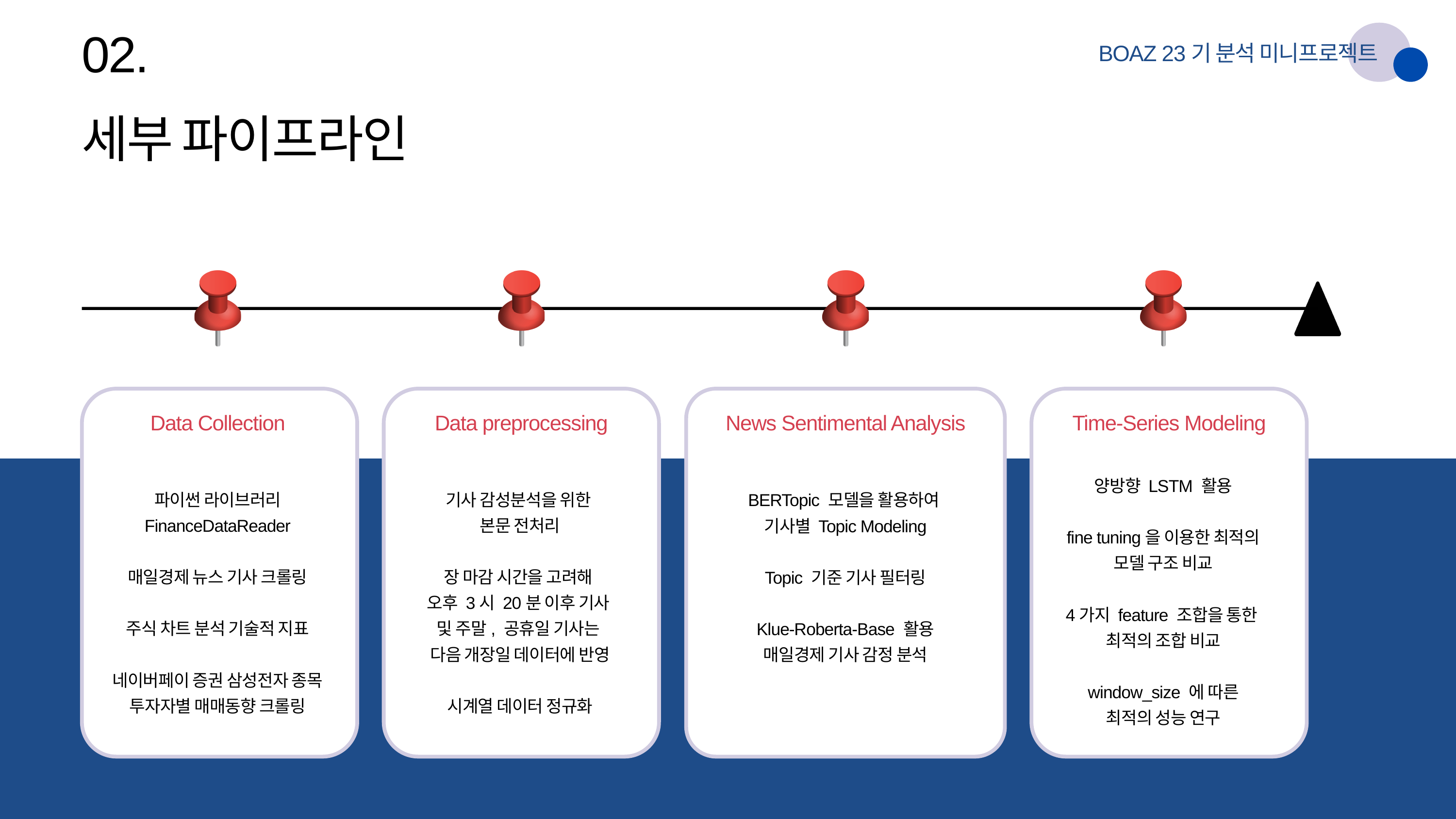

02.

BOAZ 23기 분석 미니프로젝트

세부 파이프라인

Data Collection
Data preprocessing
News Sentimental Analysis
Time-Series Modeling

양방향 LSTM 활용

fine tuning을 이용한 최적의
모델 구조 비교

4가지 feature 조합을 통한
최적의 조합 비교

window_size 에 따른
최적의 성능 연구

파이썬 라이브러리 FinanceDataReader

매일경제 뉴스 기사 크롤링

주식 차트 분석 기술적 지표

네이버페이 증권 삼성전자 종목
투자자별 매매동향 크롤링
기사 감성분석을 위한
본문 전처리

장 마감 시간을 고려해
오후 3시 20분 이후 기사
및 주말, 공휴일 기사는
다음 개장일 데이터에 반영

시계열 데이터 정규화

BERTopic 모델을 활용하여
기사별 Topic Modeling

Topic 기준 기사 필터링

Klue-Roberta-Base 활용
매일경제 기사 감정 분석